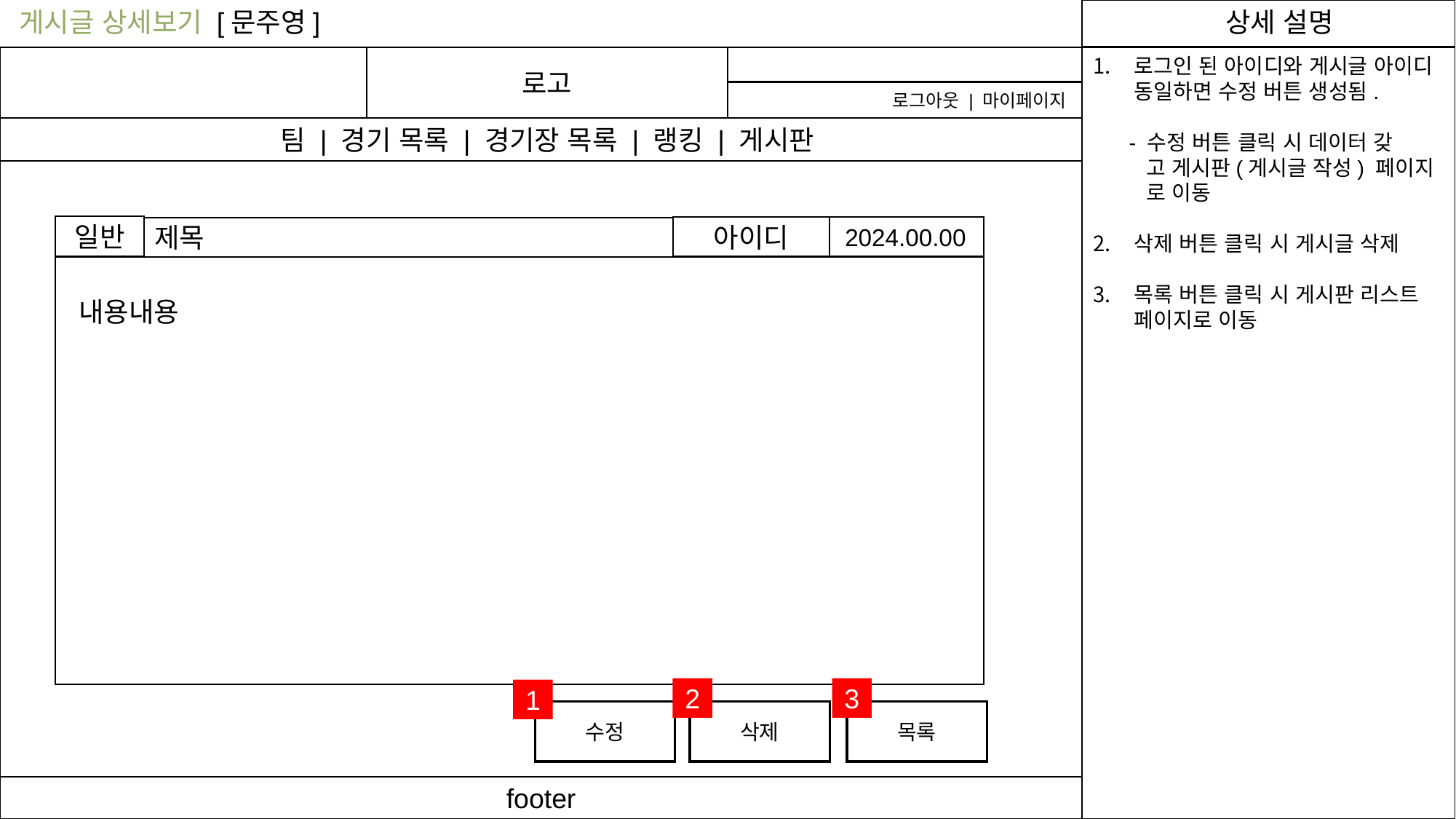

게시글 상세보기 [문주영]

상세 설명

로고

로그인 된 아이디와 게시글 아이디 동일하면 수정 버튼 생성됨.

      - 수정 버튼 클릭 시 데이터 갖
        고 게시판(게시글 작성) 페이지
        로 이동

삭제 버튼 클릭 시 게시글 삭제

목록 버튼 클릭 시 게시판 리스트 페이지로 이동

로그아웃 | 마이페이지

 팀 | 경기 목록 | 경기장 목록 | 랭킹 | 게시판
일반
2024.00.00
아이디
제목

 내용내용
2
3
1
수정
삭제
목록
footer